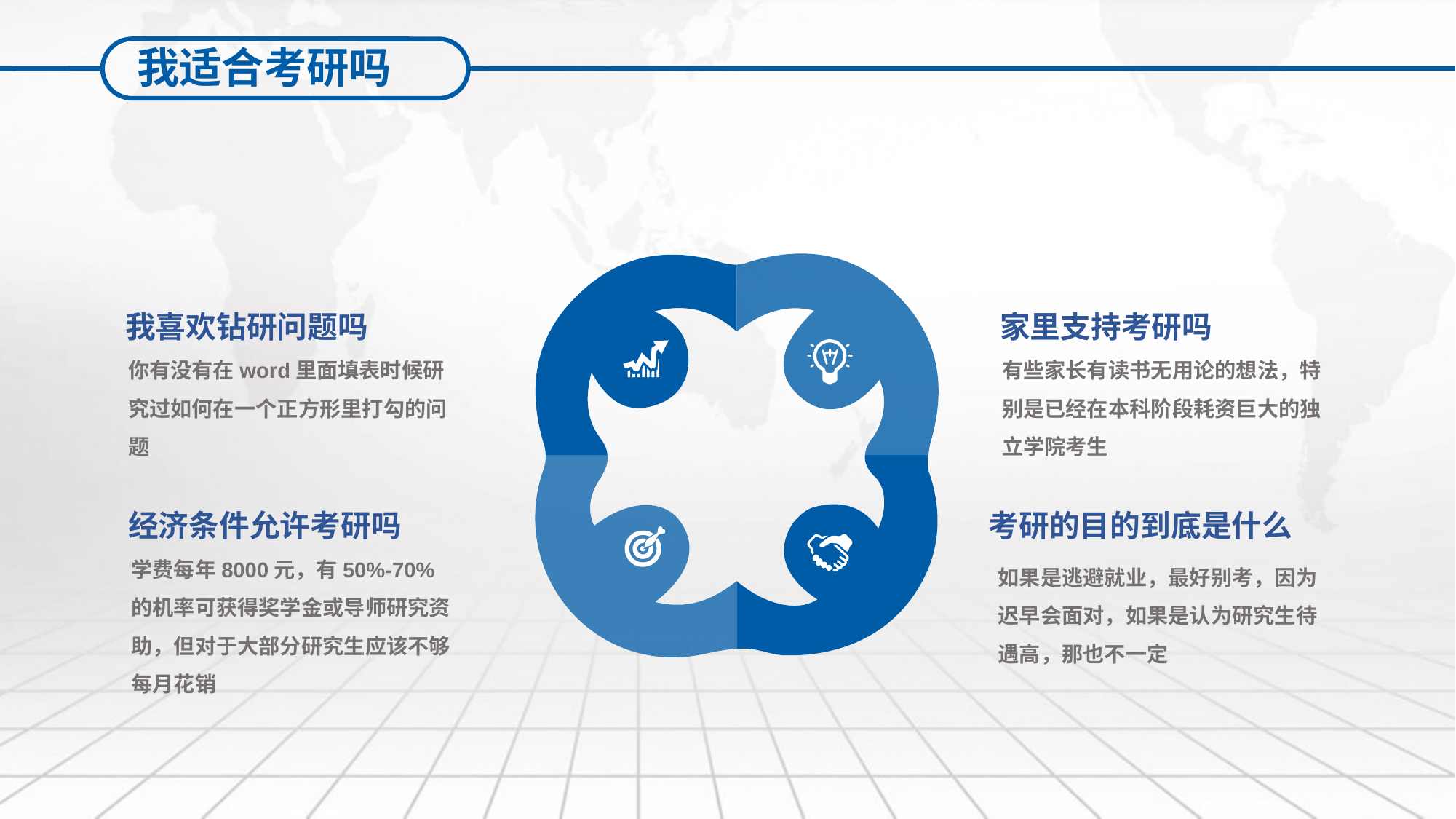

我适合考研吗

我喜欢钻研问题吗
你有没有在word里面填表时候研究过如何在一个正方形里打勾的问题
家里支持考研吗
有些家长有读书无用论的想法，特别是已经在本科阶段耗资巨大的独立学院考生
经济条件允许考研吗
学费每年8000元，有50%-70%的机率可获得奖学金或导师研究资助，但对于大部分研究生应该不够每月花销
考研的目的到底是什么
如果是逃避就业，最好别考，因为迟早会面对，如果是认为研究生待遇高，那也不一定